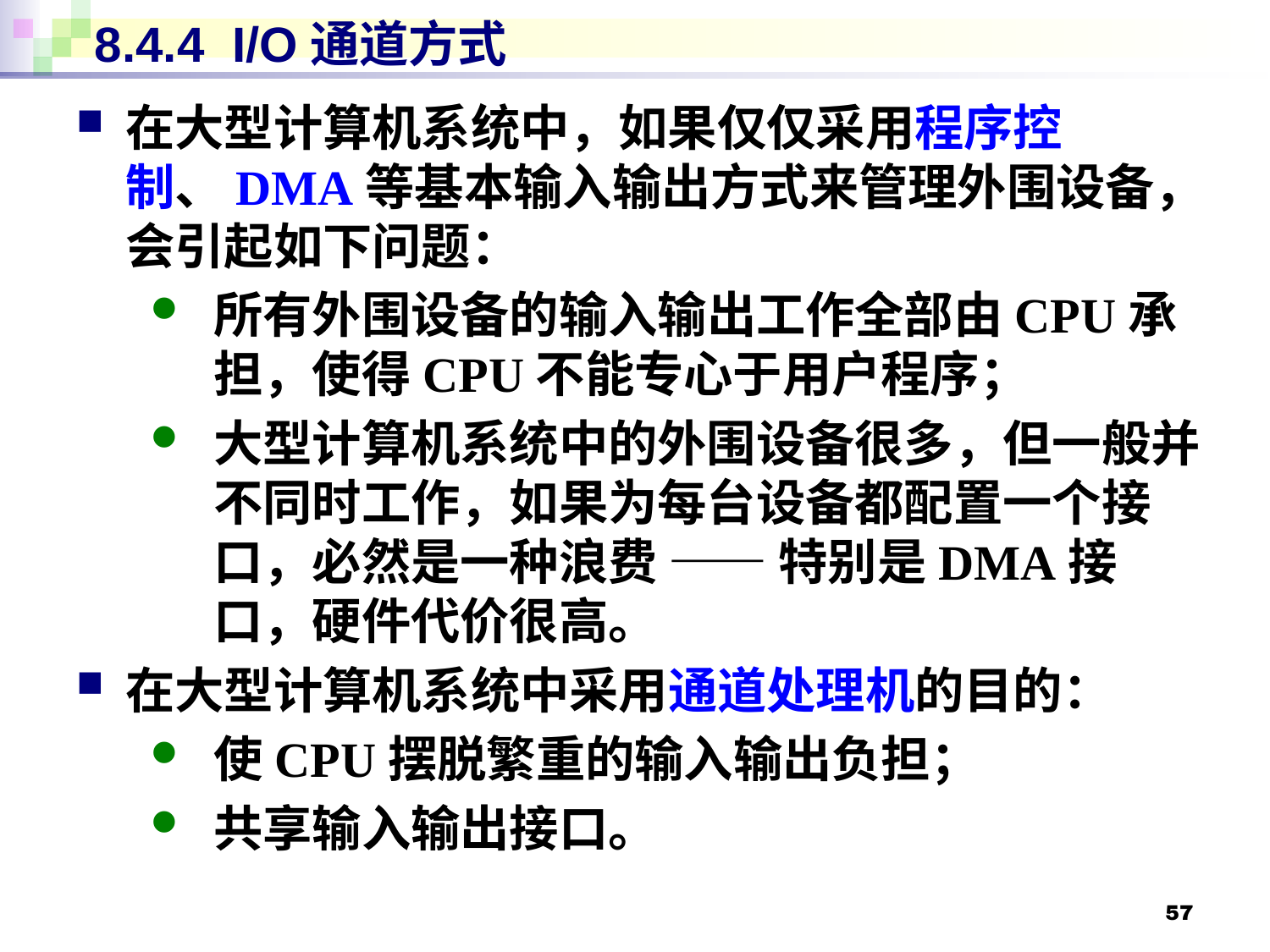

# 8.4.4  I/O通道方式
在大型计算机系统中，如果仅仅采用程序控制、DMA等基本输入输出方式来管理外围设备，会引起如下问题：
所有外围设备的输入输出工作全部由CPU承担，使得CPU不能专心于用户程序；
大型计算机系统中的外围设备很多，但一般并不同时工作，如果为每台设备都配置一个接口，必然是一种浪费 —— 特别是DMA接口，硬件代价很高。
在大型计算机系统中采用通道处理机的目的：
使CPU摆脱繁重的输入输出负担；
共享输入输出接口。
57